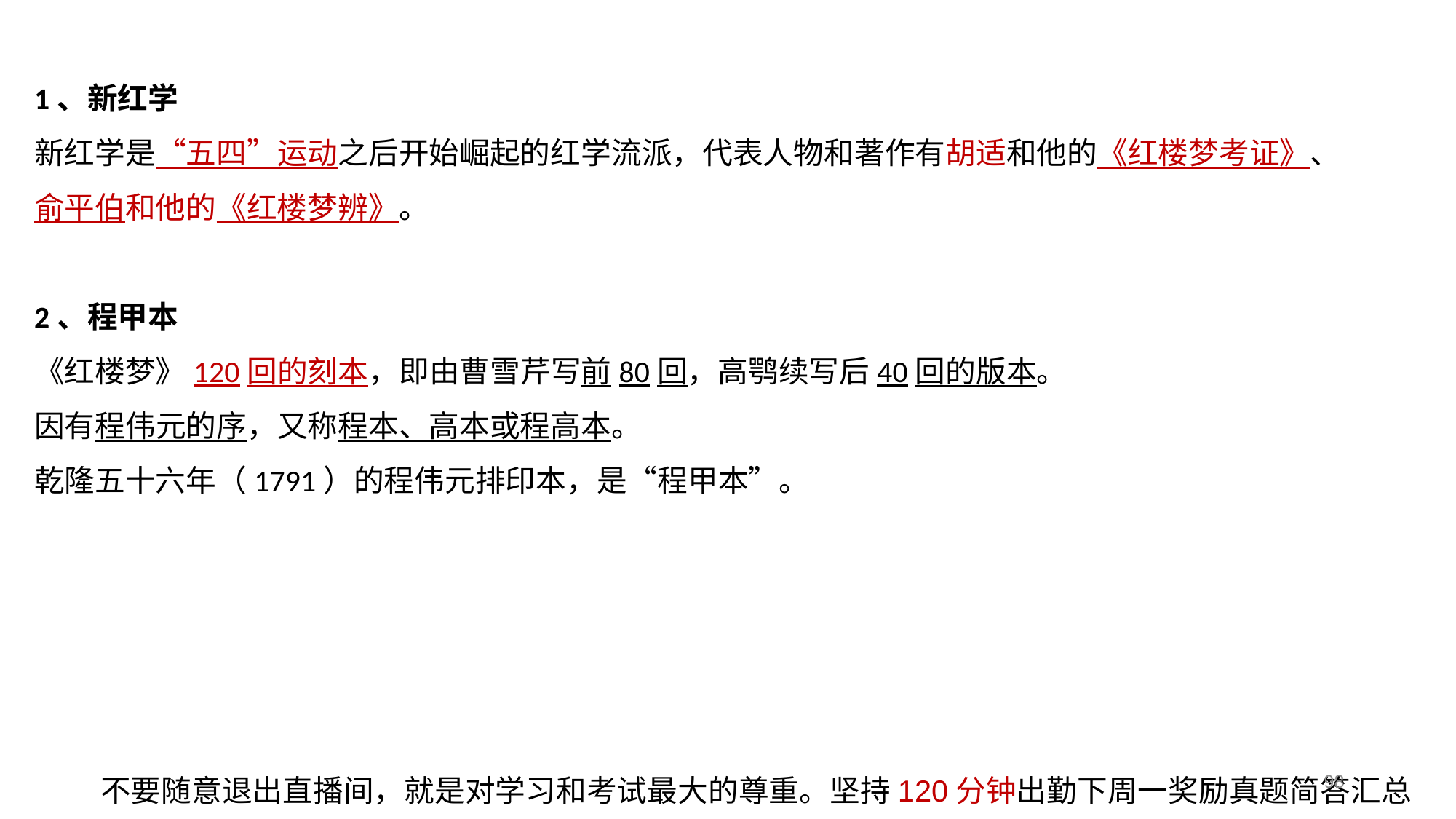

1、新红学
新红学是“五四”运动之后开始崛起的红学流派，代表人物和著作有胡适和他的《红楼梦考证》、俞平伯和他的《红楼梦辨》。

2、程甲本
《红楼梦》120回的刻本，即由曹雪芹写前80回，高鹗续写后40回的版本。
因有程伟元的序，又称程本、高本或程高本。
乾隆五十六年（1791）的程伟元排印本，是“程甲本”。
98